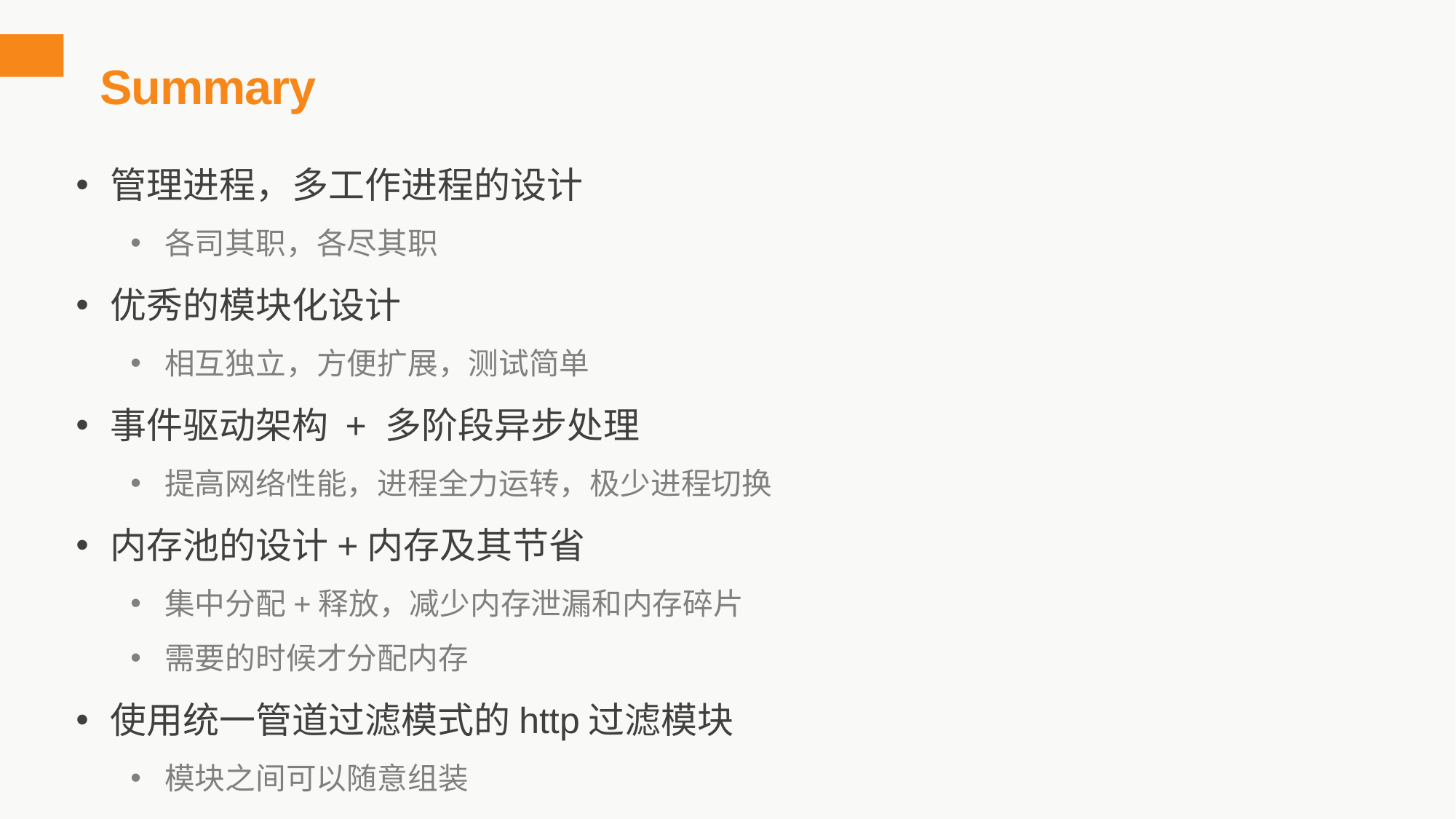

# Summary
管理进程，多工作进程的设计
各司其职，各尽其职
优秀的模块化设计
相互独立，方便扩展，测试简单
事件驱动架构 + 多阶段异步处理
提高网络性能，进程全力运转，极少进程切换
内存池的设计+内存及其节省
集中分配+释放，减少内存泄漏和内存碎片
需要的时候才分配内存
使用统一管道过滤模式的http过滤模块
模块之间可以随意组装